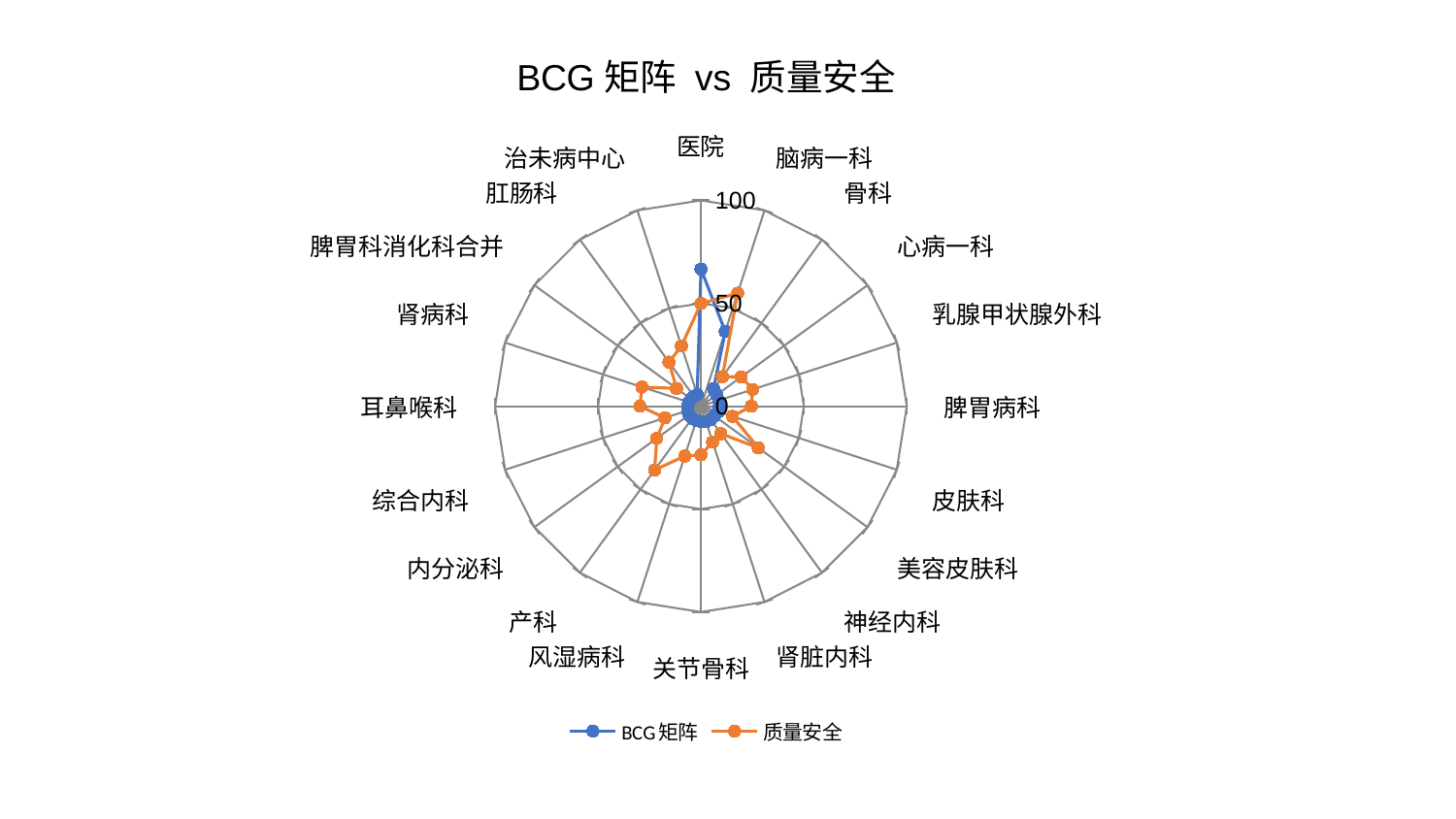

### Chart: BCG矩阵 vs 质量安全

| Category | BCG矩阵 | 质量安全 |
|---|---|---|
| 医院 | 66.61257989874575 | 49.92987611387931 |
| 脑病一科 | 38.20009647015565 | 57.71013197851139 |
| 骨科 | 10.460723562338933 | 17.74146649550746 |
| 心病一科 | 9.406606565347372 | 24.243694657248852 |
| 乳腺甲状腺外科 | 9.09492761187886 | 26.392842113420095 |
| 脾胃病科 | 8.956167048761255 | 24.488273704691803 |
| 皮肤科 | 8.919893534511536 | 16.075518449114075 |
| 美容皮肤科 | 8.030998235941613 | 34.41180579794376 |
| 神经内科 | 8.016528484581562 | 16.523202575181454 |
| 肾脏内科 | 7.9447947048677126 | 18.297074446885507 |
| 关节骨科 | 7.466666105202389 | 23.670104060335838 |
| 风湿病科 | 7.348445179192039 | 25.474640740906402 |
| 产科 | 7.3337742452812575 | 38.34965613311685 |
| 内分泌科 | 7.172365448105838 | 26.495679696095642 |
| 综合内科 | 6.821266582728103 | 18.35742127377258 |
| 耳鼻喉科 | 6.396373080196291 | 29.65828656214915 |
| 肾病科 | 6.312901178242534 | 30.15050375530391 |
| 脾胃科消化科合并 | 5.981323060334289 | 14.65045392797993 |
| 肛肠科 | 5.97191012230853 | 26.456840975458817 |
| 治未病中心 | 5.954485720245749 | 30.790808006644777 |
105